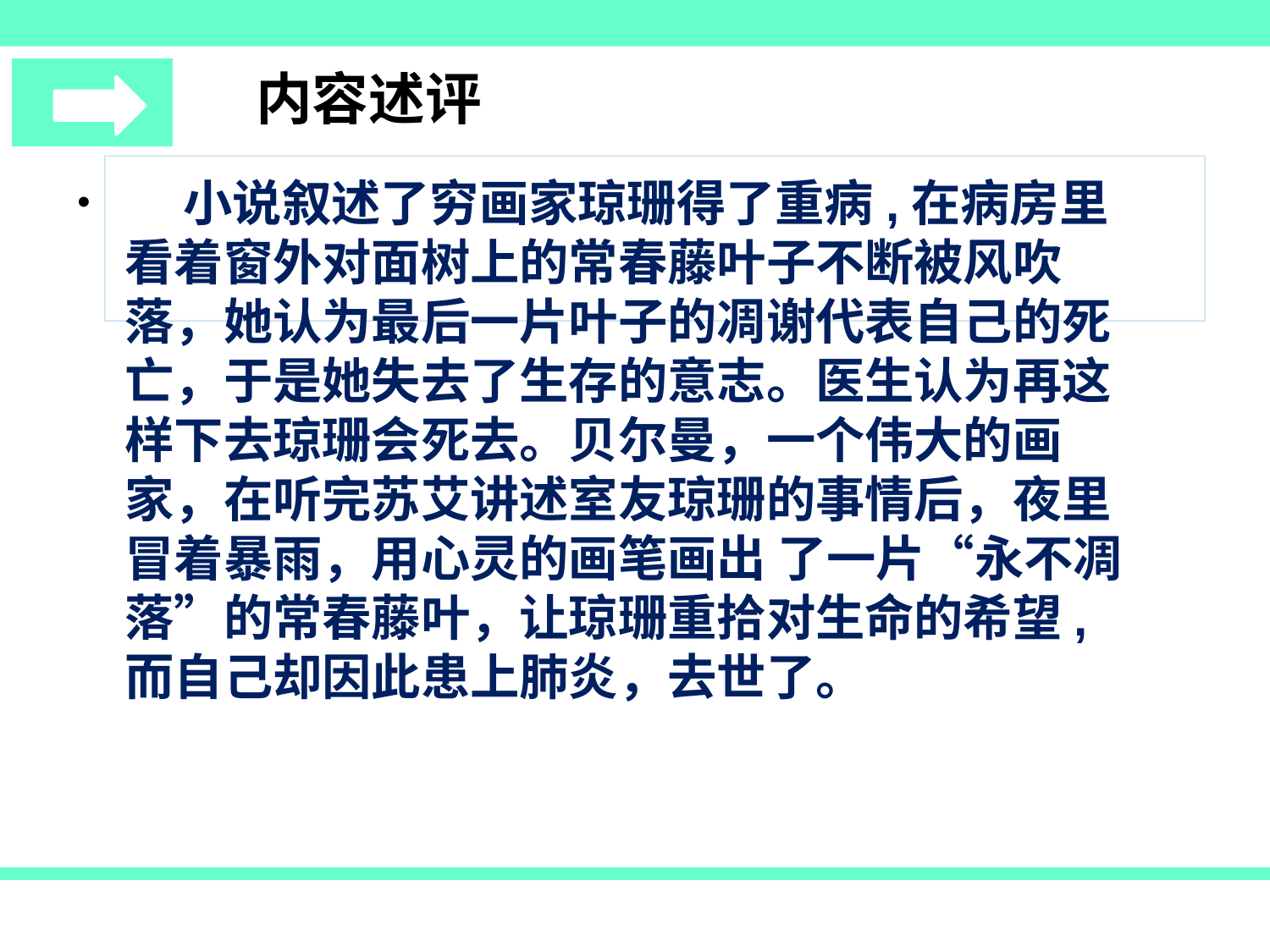

内容述评

      小说叙述了穷画家琼珊得了重病,在病房里看着窗外对面树上的常春藤叶子不断被风吹落，她认为最后一片叶子的凋谢代表自己的死 亡，于是她失去了生存的意志。医生认为再这样下去琼珊会死去。贝尔曼，一个伟大的画家，在听完苏艾讲述室友琼珊的事情后，夜里冒着暴雨，用心灵的画笔画出 了一片“永不凋落”的常春藤叶，让琼珊重拾对生命的希望,而自己却因此患上肺炎，去世了。